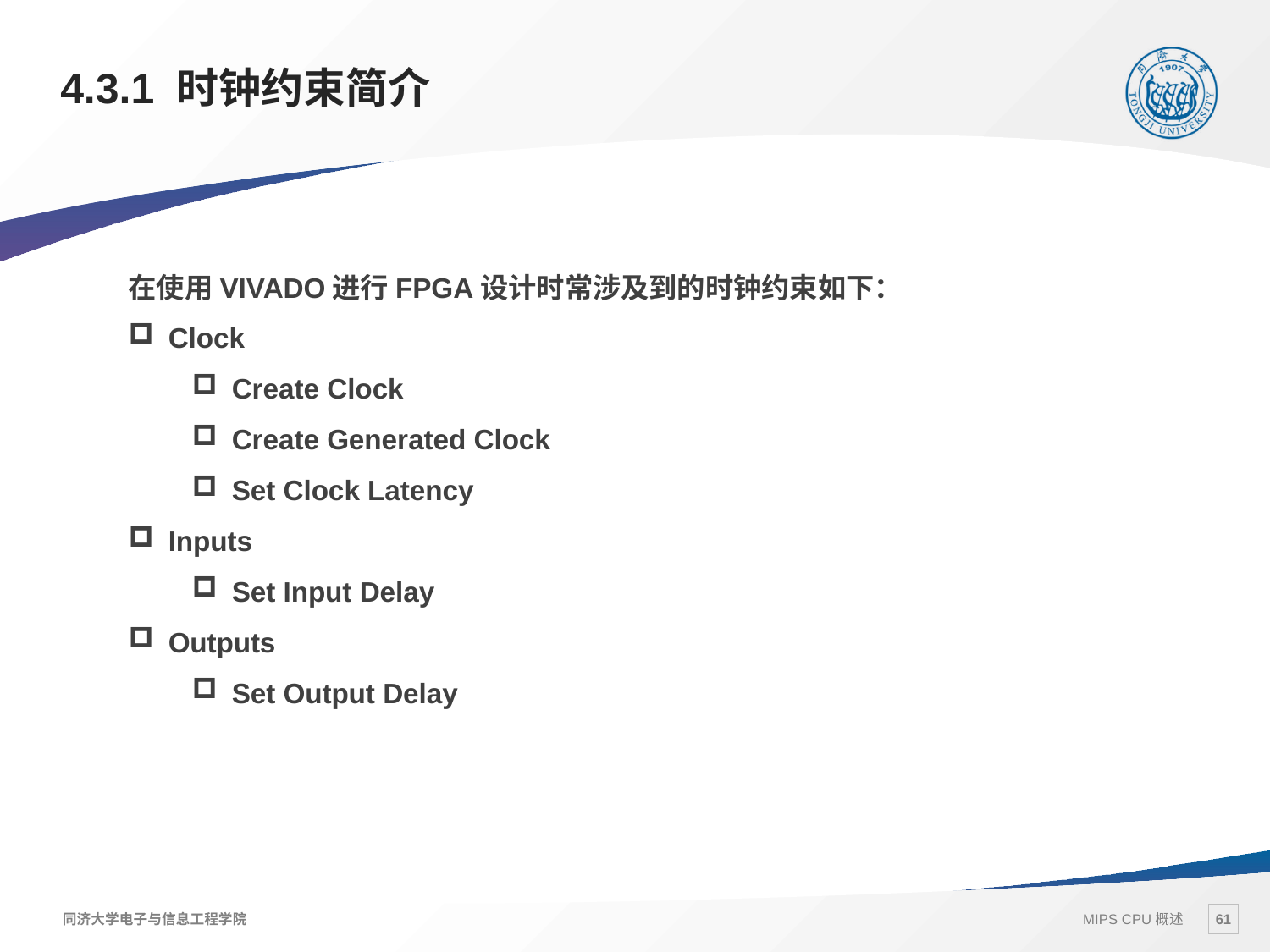

# 4.3.1 时钟约束简介
在使用VIVADO进行FPGA设计时常涉及到的时钟约束如下：
Clock
Create Clock
Create Generated Clock
Set Clock Latency
Inputs
Set Input Delay
Outputs
Set Output Delay